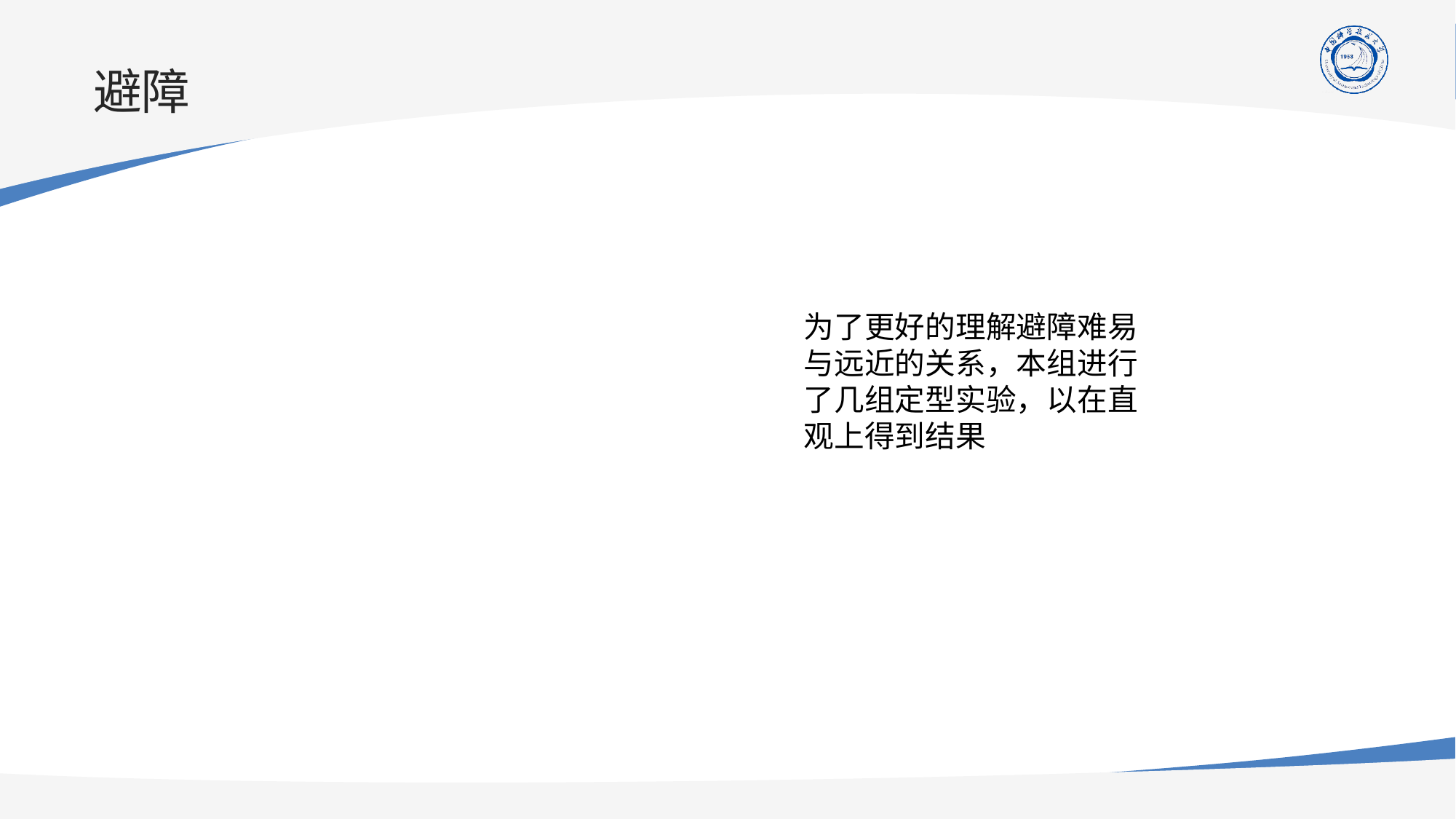

避障
为了更好的理解避障难易与远近的关系，本组进行了几组定型实验，以在直观上得到结果